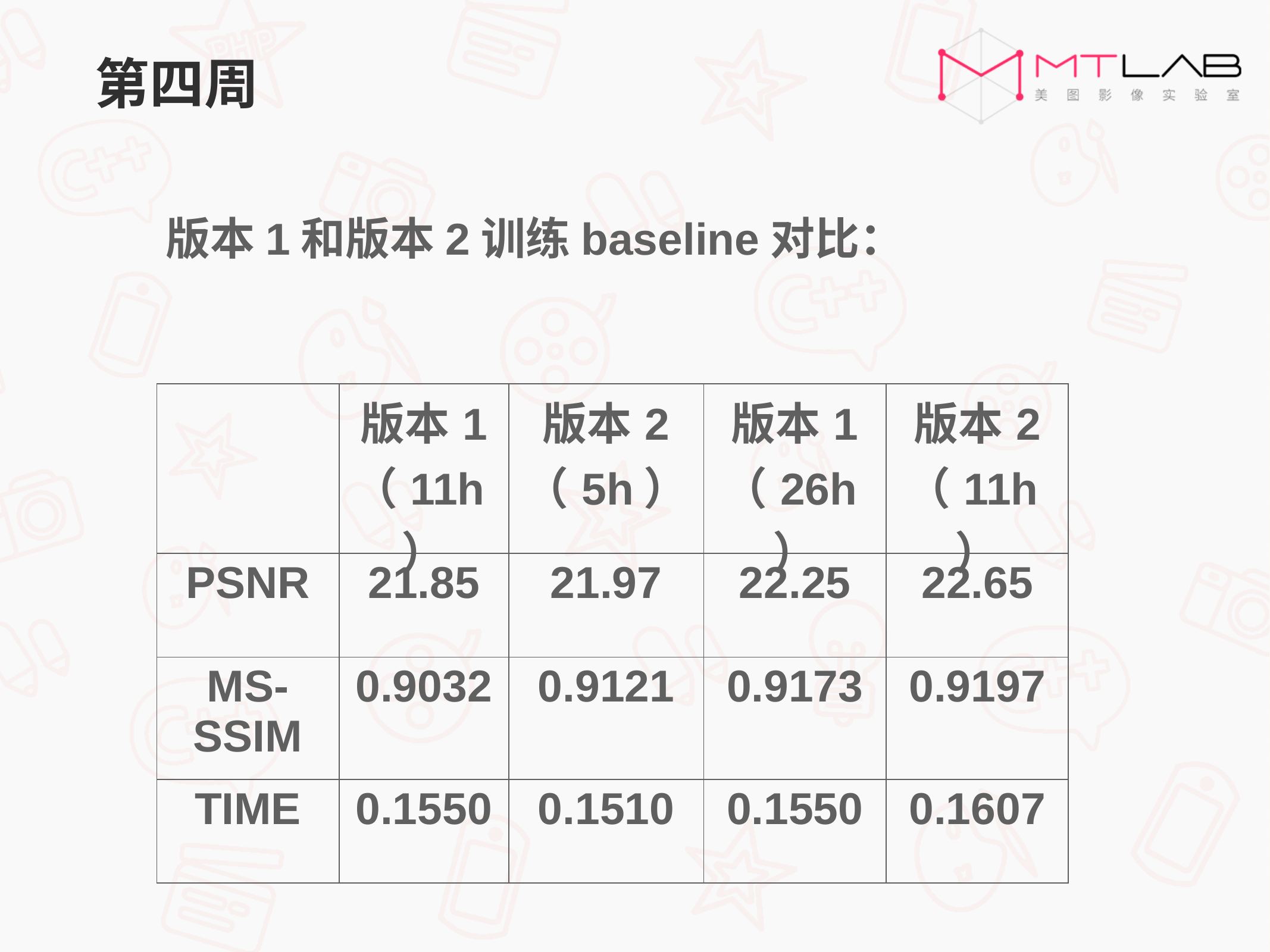

第四周
版本1和版本2训练baseline对比：

|  | 版本1 （11h） | 版本2 （5h） | 版本1 （26h） | 版本2 （11h） |
| --- | --- | --- | --- | --- |
| PSNR | 21.85 | 21.97 | 22.25 | 22.65 |
| MS-SSIM | 0.9032 | 0.9121 | 0.9173 | 0.9197 |
| TIME | 0.1550 | 0.1510 | 0.1550 | 0.1607 |